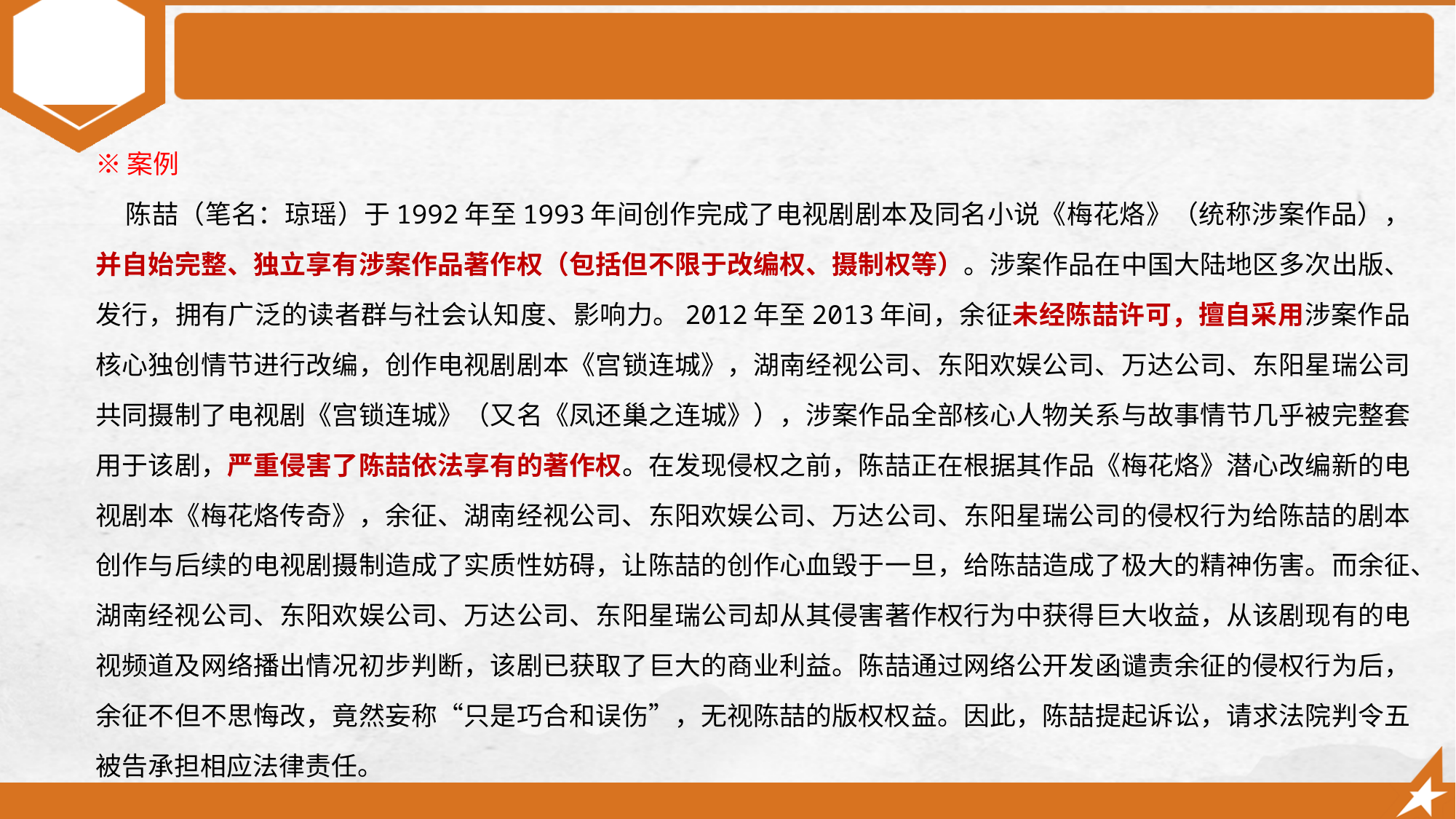

※案例
    陈喆（笔名：琼瑶）于1992年至1993年间创作完成了电视剧剧本及同名小说《梅花烙》（统称涉案作品），并自始完整、独立享有涉案作品著作权（包括但不限于改编权、摄制权等）。涉案作品在中国大陆地区多次出版、发行，拥有广泛的读者群与社会认知度、影响力。2012年至2013年间，余征未经陈喆许可，擅自采用涉案作品核心独创情节进行改编，创作电视剧剧本《宫锁连城》，湖南经视公司、东阳欢娱公司、万达公司、东阳星瑞公司共同摄制了电视剧《宫锁连城》（又名《凤还巢之连城》），涉案作品全部核心人物关系与故事情节几乎被完整套用于该剧，严重侵害了陈喆依法享有的著作权。在发现侵权之前，陈喆正在根据其作品《梅花烙》潜心改编新的电视剧本《梅花烙传奇》，余征、湖南经视公司、东阳欢娱公司、万达公司、东阳星瑞公司的侵权行为给陈喆的剧本创作与后续的电视剧摄制造成了实质性妨碍，让陈喆的创作心血毁于一旦，给陈喆造成了极大的精神伤害。而余征、湖南经视公司、东阳欢娱公司、万达公司、东阳星瑞公司却从其侵害著作权行为中获得巨大收益，从该剧现有的电视频道及网络播出情况初步判断，该剧已获取了巨大的商业利益。陈喆通过网络公开发函谴责余征的侵权行为后，余征不但不思悔改，竟然妄称“只是巧合和误伤”，无视陈喆的版权权益。因此，陈喆提起诉讼，请求法院判令五被告承担相应法律责任。